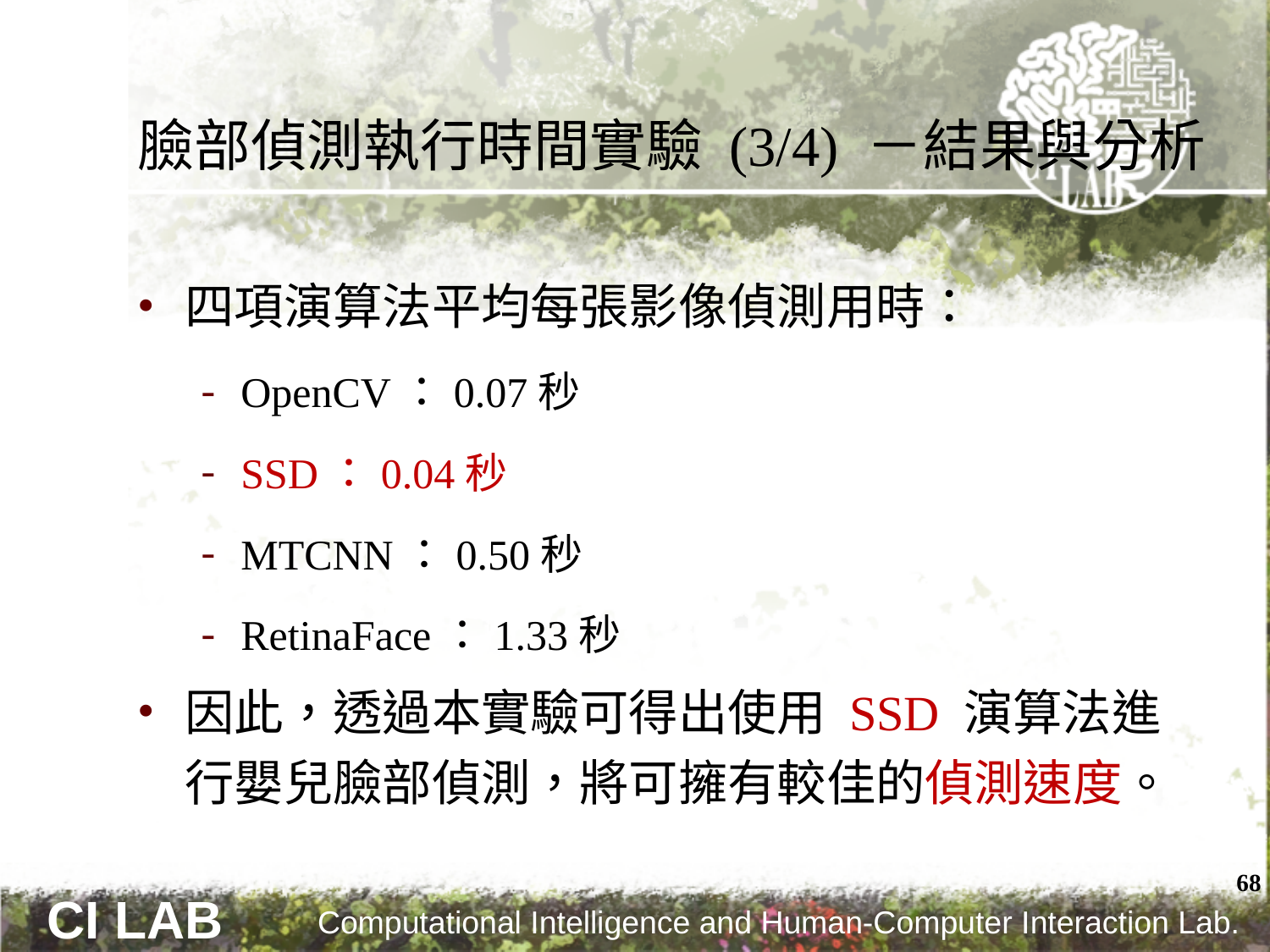

# 臉部偵測執行時間實驗 (3/4) －結果與分析
四項演算法平均每張影像偵測用時：
OpenCV：0.07秒
SSD：0.04秒
MTCNN：0.50秒
RetinaFace：1.33秒
因此，透過本實驗可得出使用 SSD 演算法進行嬰兒臉部偵測，將可擁有較佳的偵測速度。
68